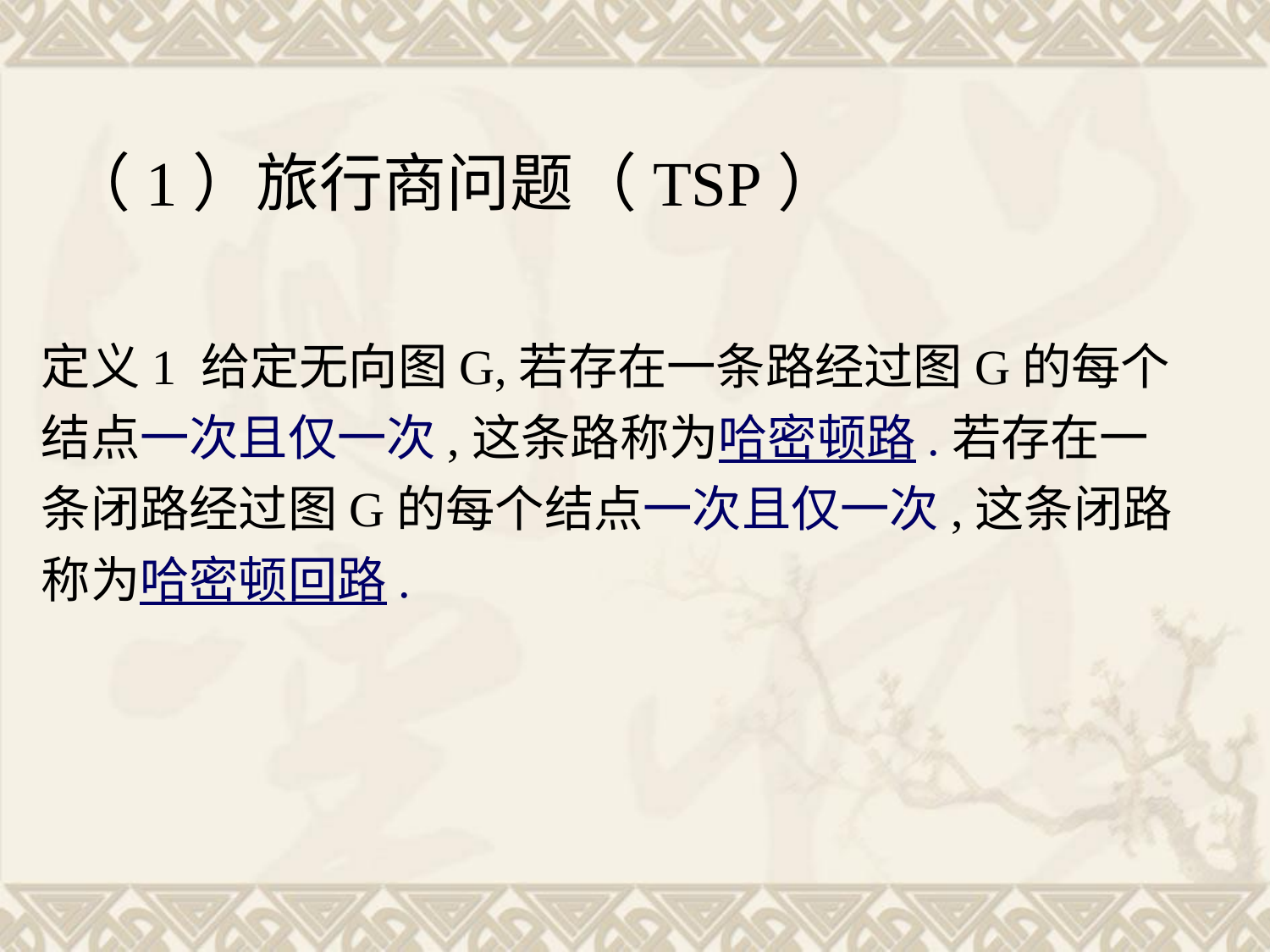

（1）旅行商问题（TSP）
定义1 给定无向图G,若存在一条路经过图G的每个结点一次且仅一次,这条路称为哈密顿路.若存在一条闭路经过图G的每个结点一次且仅一次,这条闭路称为哈密顿回路.